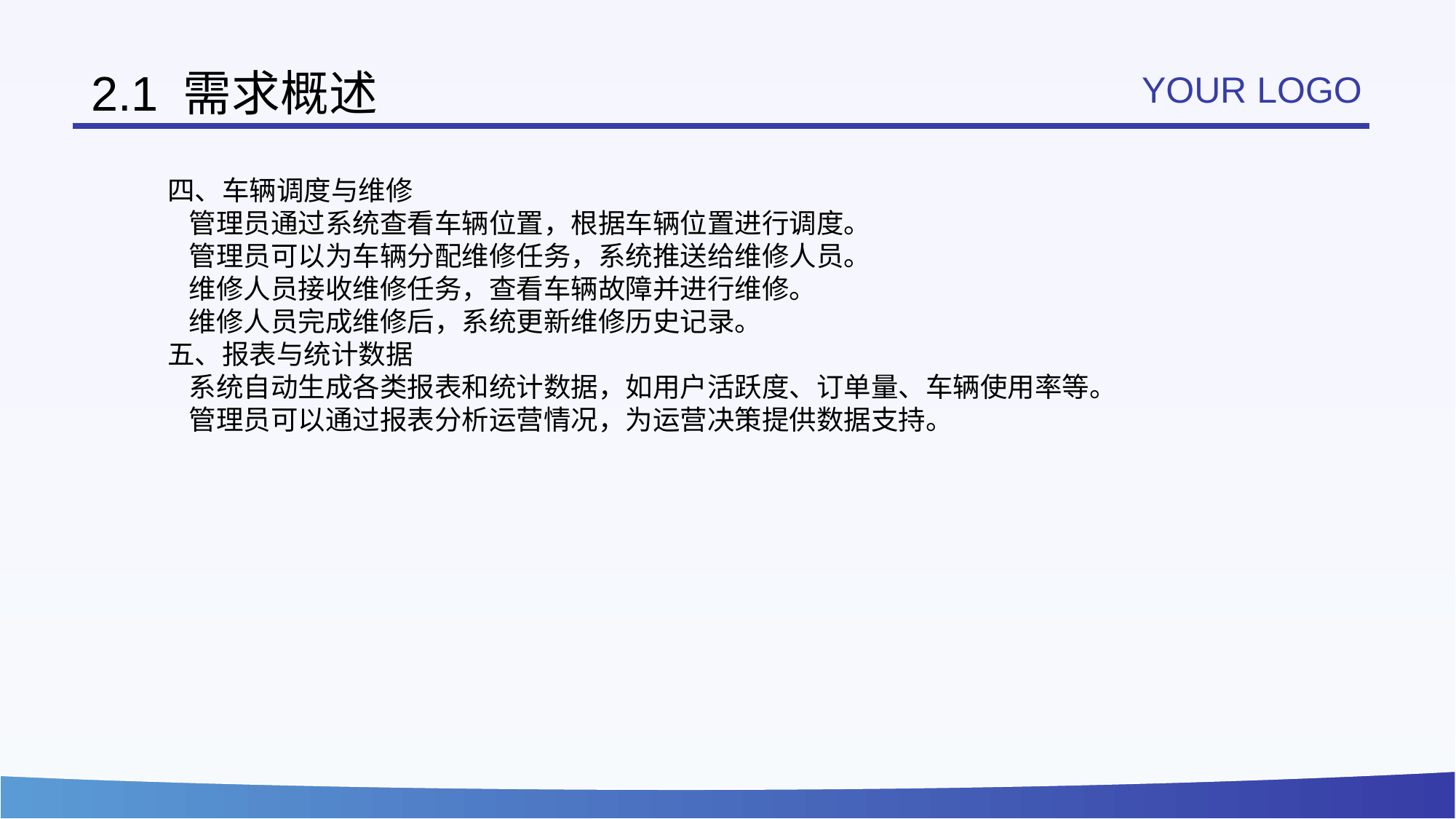

# 2.1 需求概述
YOUR LOGO
四、车辆调度与维修
管理员通过系统查看车辆位置，根据车辆位置进行调度。
管理员可以为车辆分配维修任务，系统推送给维修人员。
维修人员接收维修任务，查看车辆故障并进行维修。
维修人员完成维修后，系统更新维修历史记录。
五、报表与统计数据
系统自动生成各类报表和统计数据，如用户活跃度、订单量、车辆使用率等。
管理员可以通过报表分析运营情况，为运营决策提供数据支持。